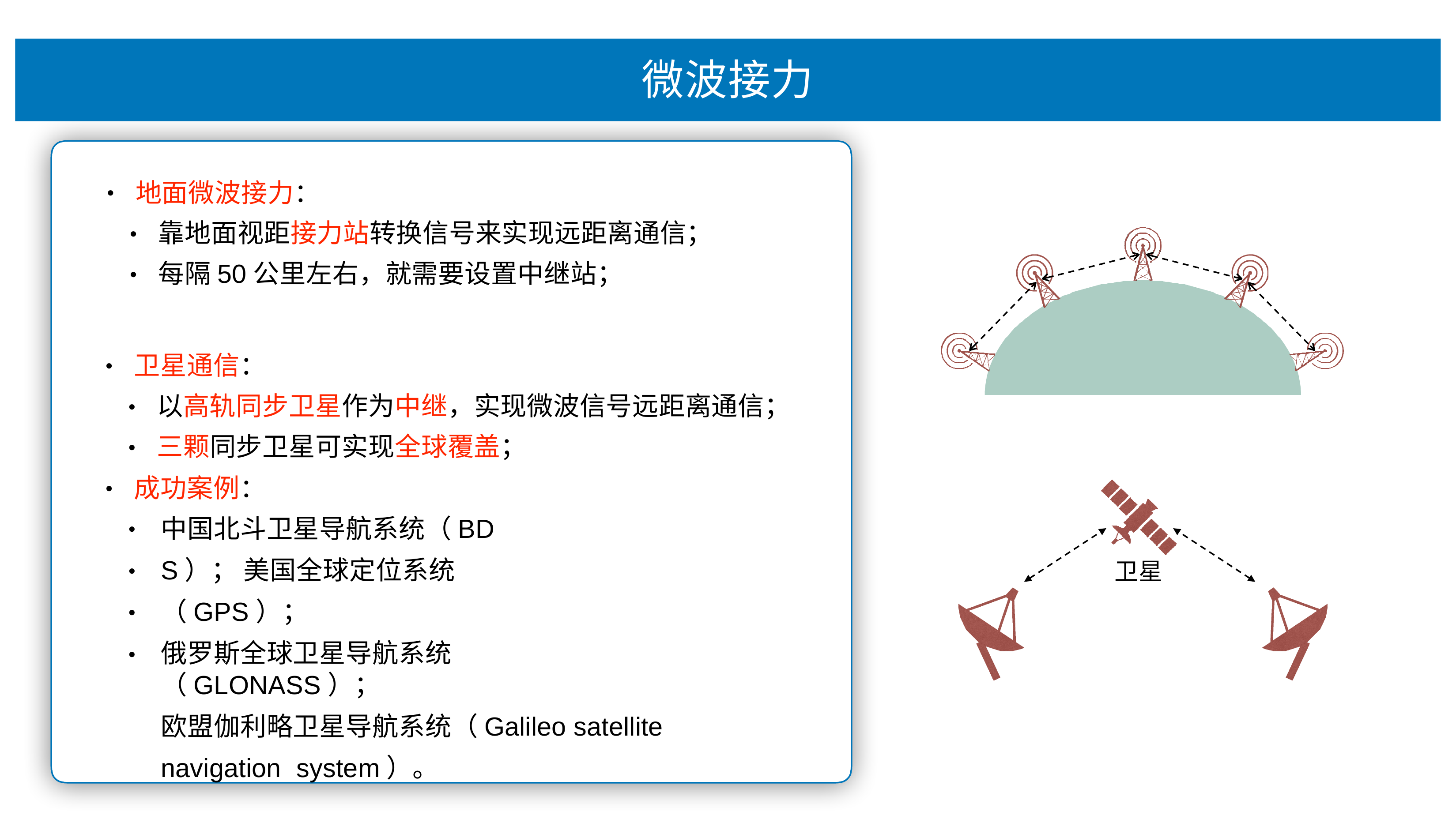

# 微波接⼒

地⾯微波接⼒：
•
靠地⾯视距接⼒站转换信号来实现远距离通信； 每隔50公⾥左右，就需要设置中继站；
•
•

卫星通信：
•
以⾼轨同步卫星作为中继，实现微波信号远距离通信； 三颗同步卫星可实现全球覆盖；
•
•

成功案例：
•

中国北⽃卫星导航系统（BDS）； 美国全球定位系统（GPS）；
俄罗斯全球卫星导航系统（GLONASS）；
欧盟伽利略卫星导航系统（Galileo satellite navigation  system）。
•

卫星
•

•
•